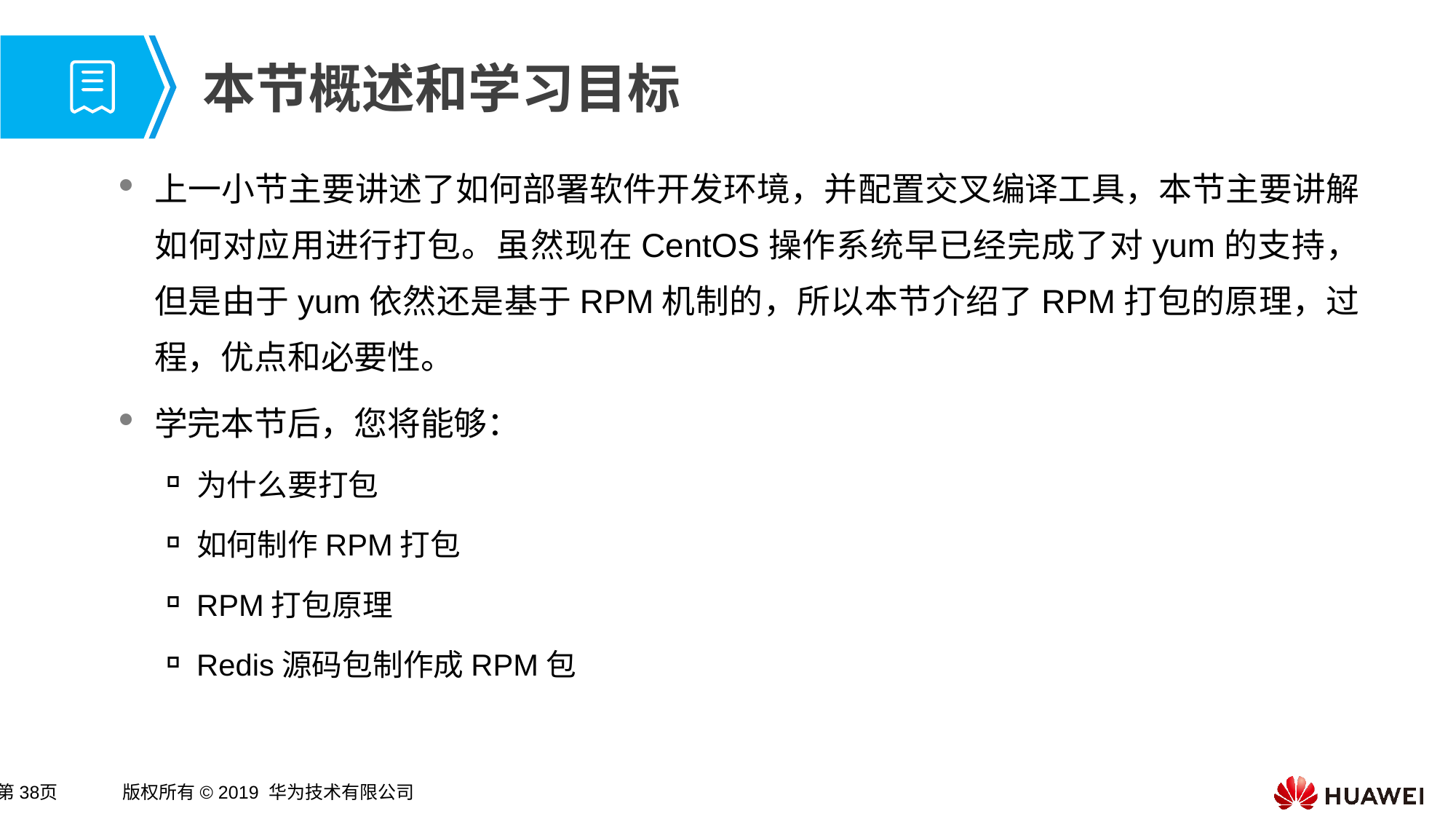

上一小节主要讲述了如何部署软件开发环境，并配置交叉编译工具，本节主要讲解如何对应用进行打包。虽然现在CentOS操作系统早已经完成了对yum的支持，但是由于yum依然还是基于RPM机制的，所以本节介绍了RPM打包的原理，过程，优点和必要性。
学完本节后，您将能够：
为什么要打包
如何制作RPM打包
RPM打包原理
Redis源码包制作成RPM包